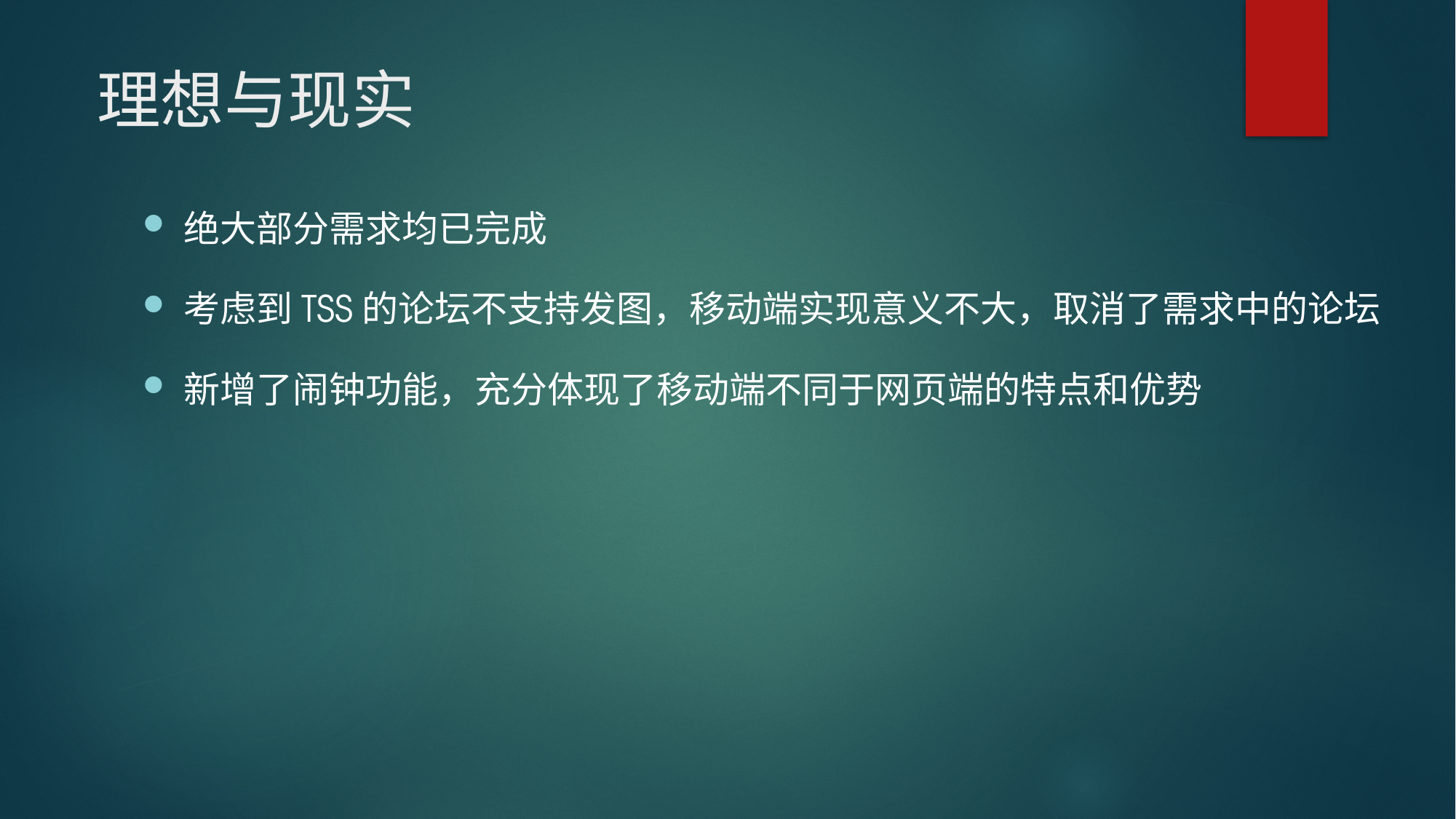

# 理想与现实
绝大部分需求均已完成
考虑到TSS的论坛不支持发图，移动端实现意义不大，取消了需求中的论坛
新增了闹钟功能，充分体现了移动端不同于网页端的特点和优势